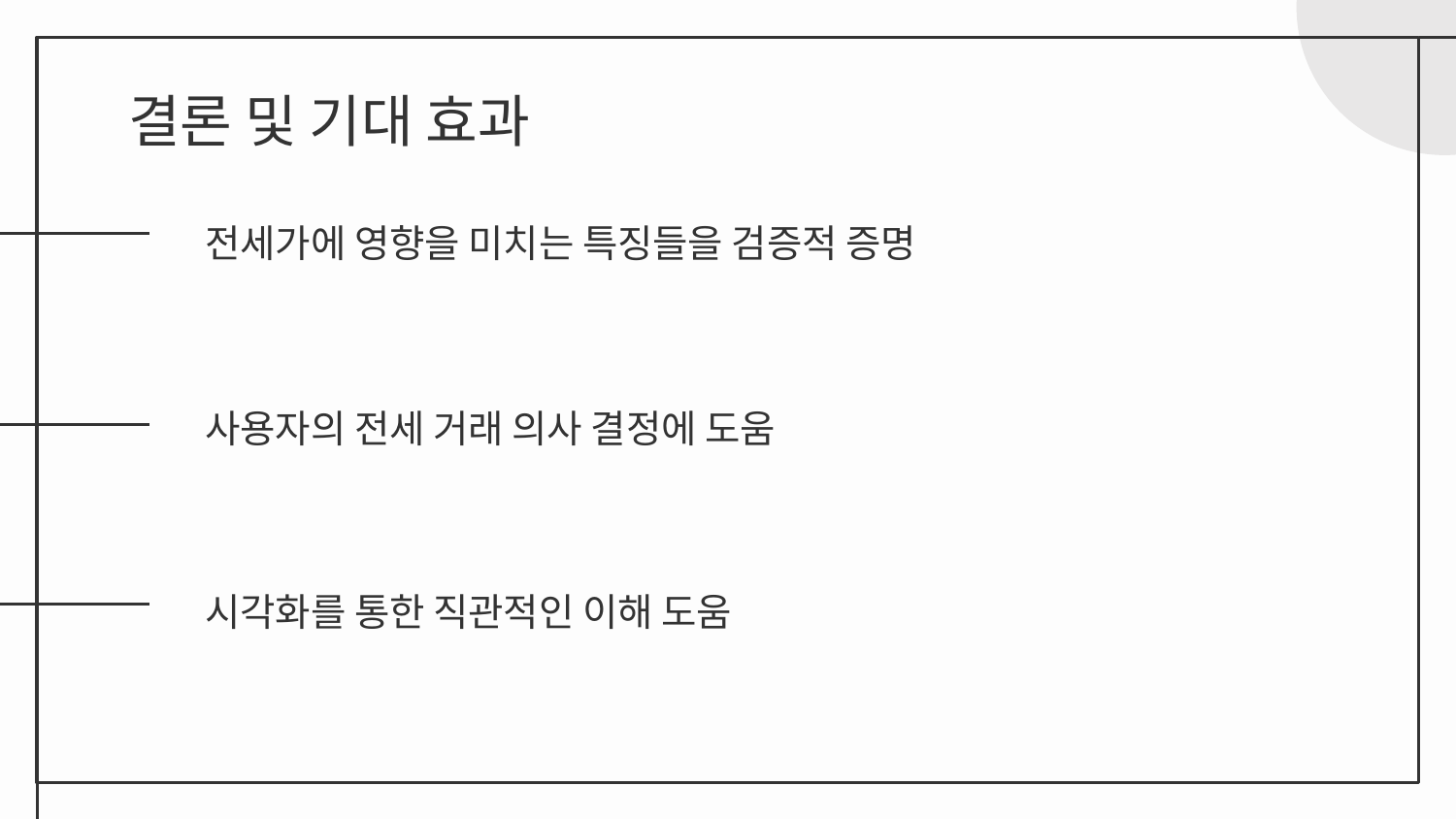

# 결론 및 기대 효과
전세가에 영향을 미치는 특징들을 검증적 증명
사용자의 전세 거래 의사 결정에 도움

시각화를 통한 직관적인 이해 도움